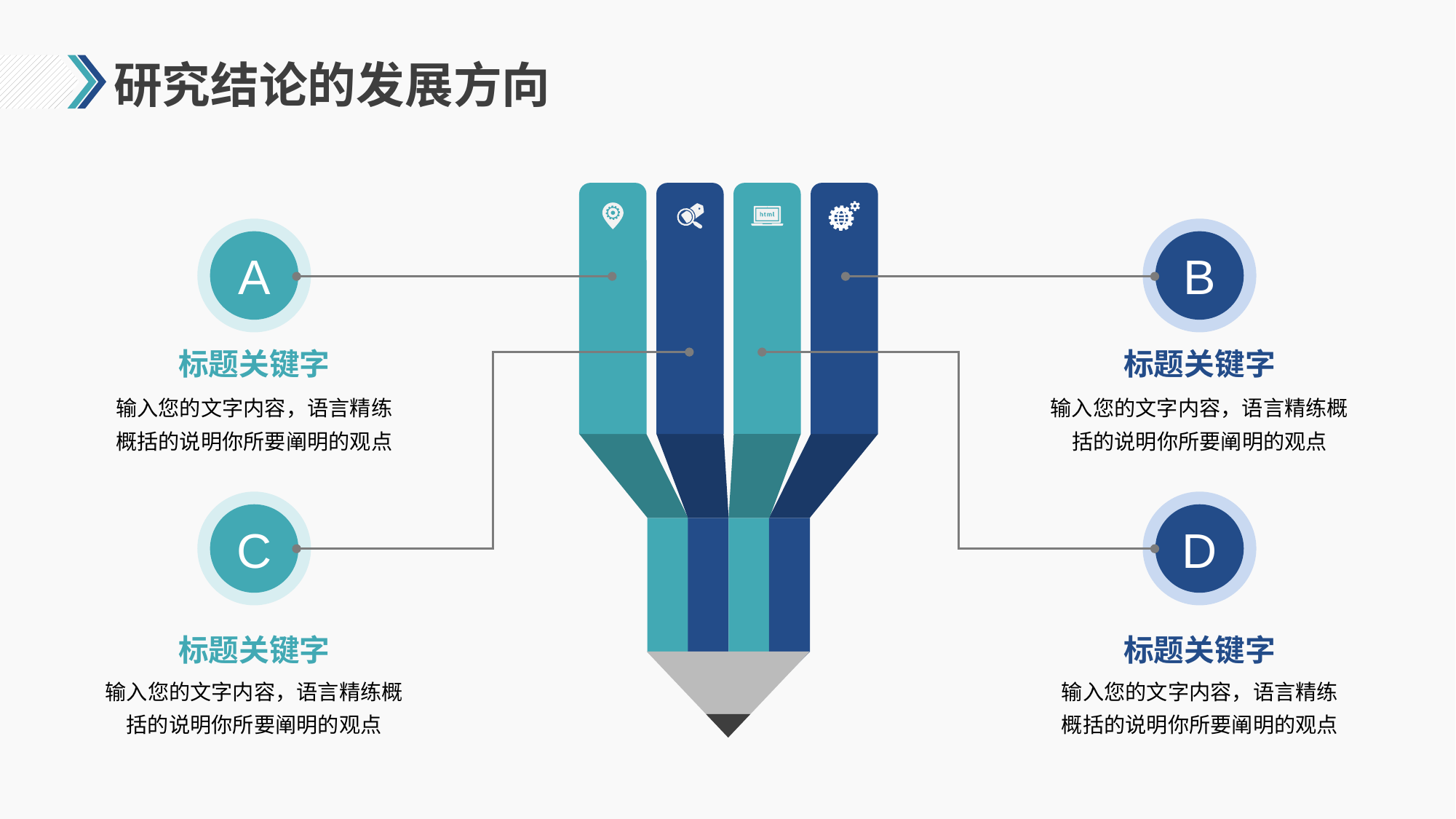

# 研究结论的发展方向

A
B
标题关键字
标题关键字
输入您的文字内容，语言精练概括的说明你所要阐明的观点
输入您的文字内容，语言精练概括的说明你所要阐明的观点

C
D
标题关键字
标题关键字
输入您的文字内容，语言精练概括的说明你所要阐明的观点
输入您的文字内容，语言精练概括的说明你所要阐明的观点